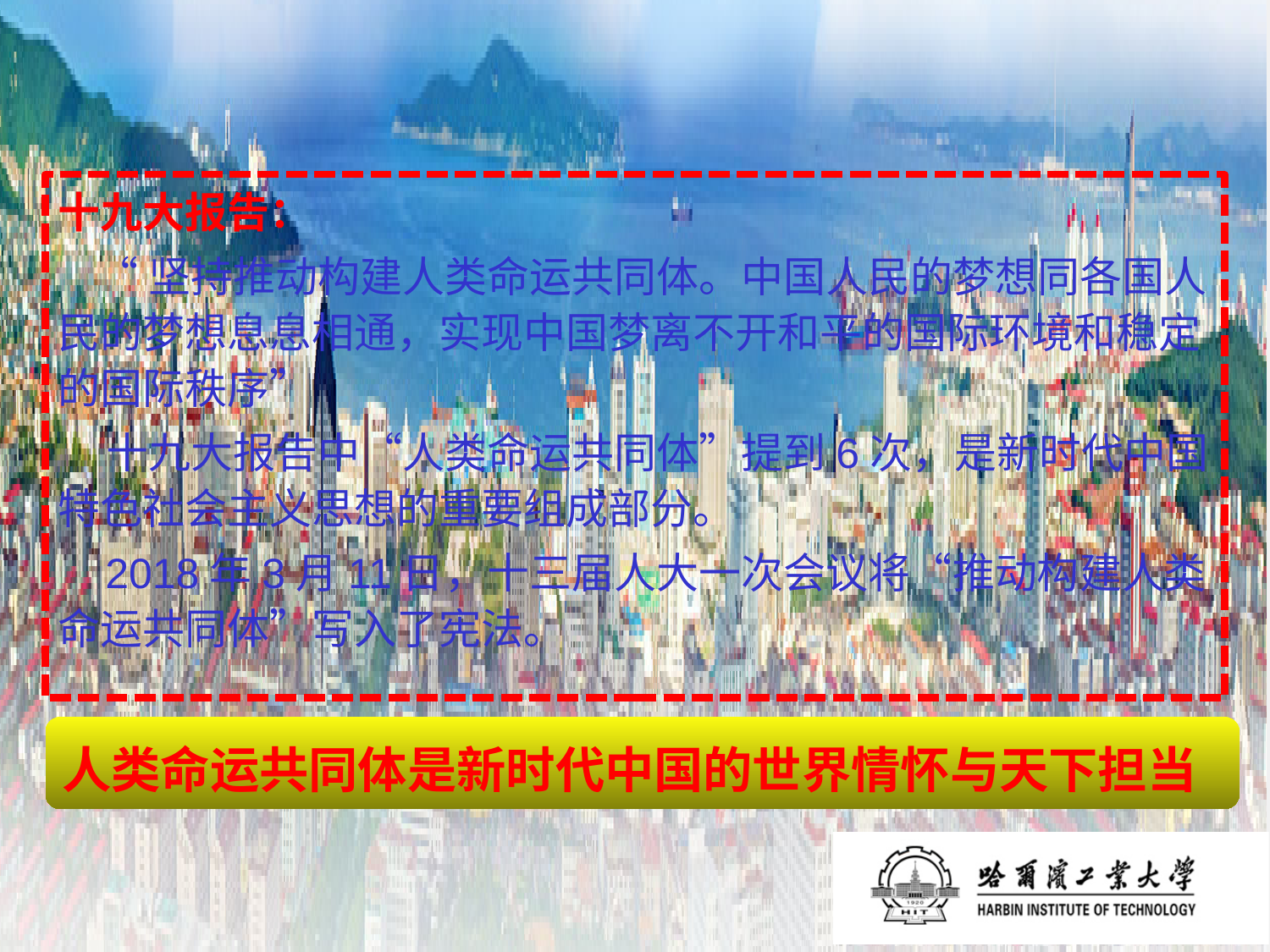

十九大报告：
    “坚持推动构建人类命运共同体。中国人民的梦想同各国人民的梦想息息相通，实现中国梦离不开和平的国际环境和稳定的国际秩序”
    十九大报告中“人类命运共同体”提到6次，是新时代中国特色社会主义思想的重要组成部分。
    2018年3月11日，十三届人大一次会议将“推动构建人类命运共同体”写入了宪法。

人类命运共同体是新时代中国的世界情怀与天下担当